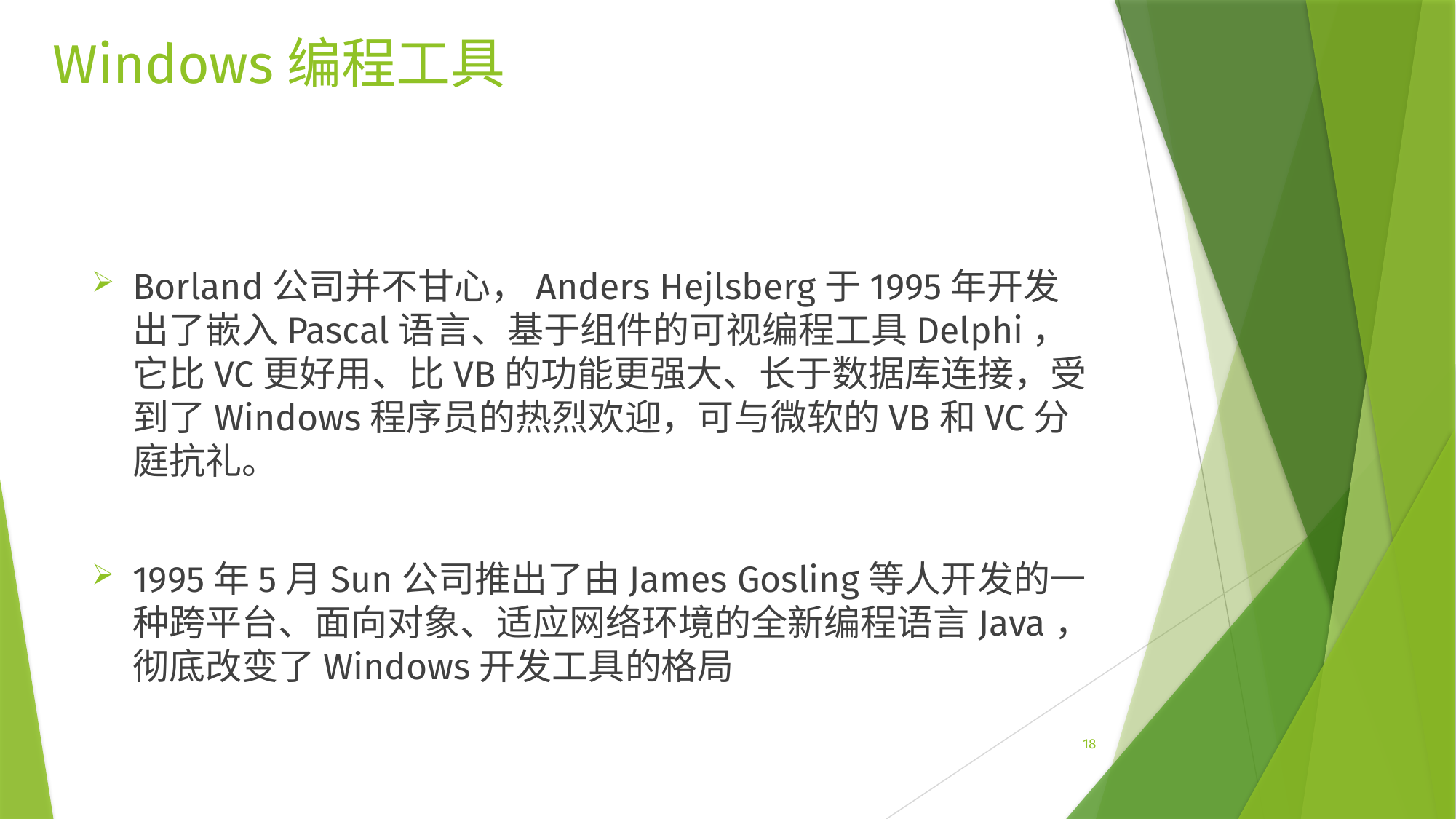

# Windows编程工具
Borland公司并不甘心，Anders Hejlsberg于1995年开发出了嵌入Pascal语言、基于组件的可视编程工具Delphi，它比VC更好用、比VB的功能更强大、长于数据库连接，受到了Windows程序员的热烈欢迎，可与微软的VB和VC分庭抗礼。

1995年5月Sun公司推出了由James Gosling等人开发的一种跨平台、面向对象、适应网络环境的全新编程语言Java，彻底改变了Windows开发工具的格局

18